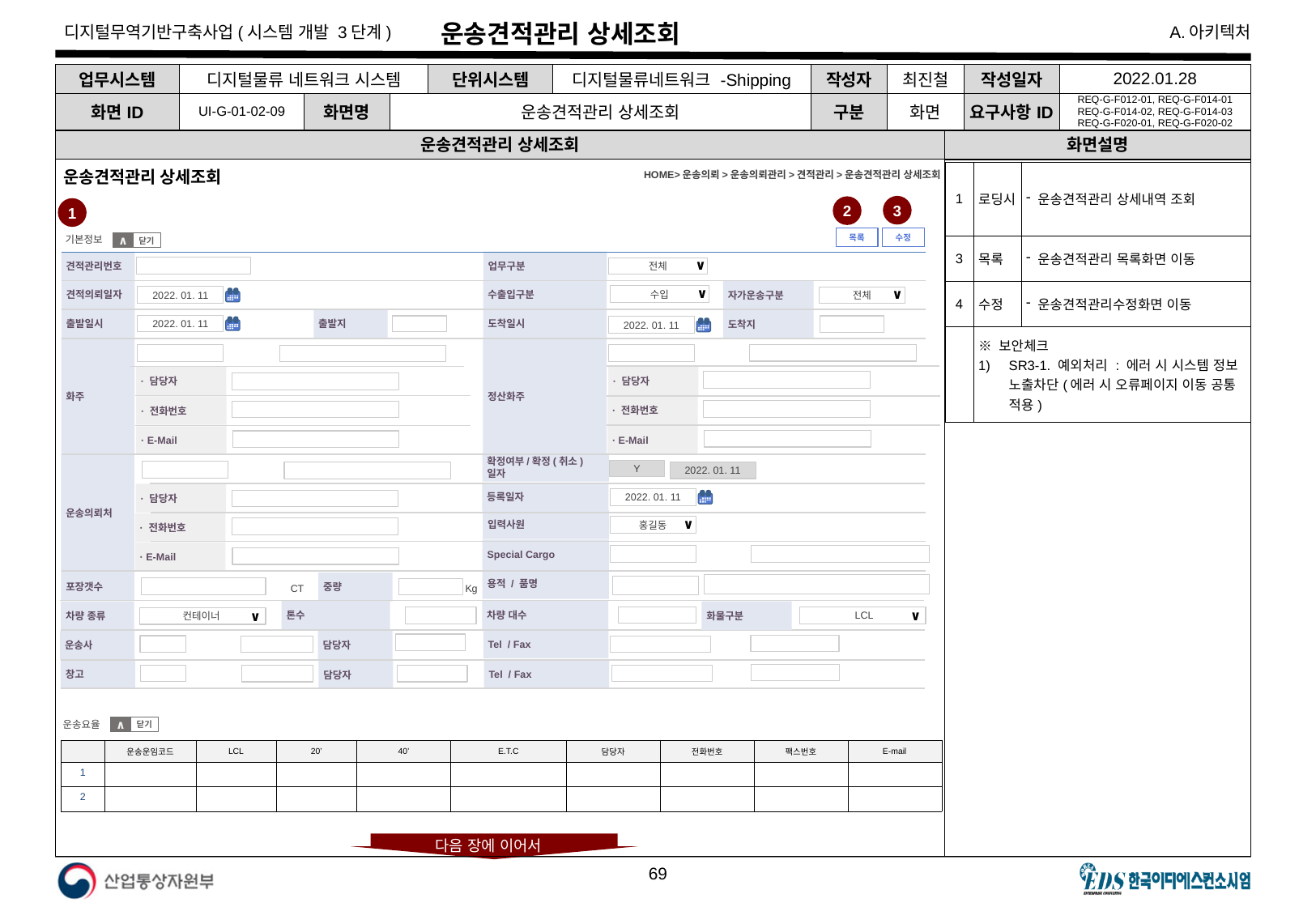

# 운송견적관리 상세조회
| 업무시스템 | 디지털물류 네트워크 시스템 |  |  | 단위시스템 | 디지털물류네트워크 -Shipping | 작성자 | 최진철 | 작성일자 | 2022.01.28 |
| --- | --- | --- | --- | --- | --- | --- | --- | --- | --- |
| 화면ID | UI-G-01-02-09 | 화면명 | 운송견적관리 상세조회 |  |  | 구분 | 화면 | 요구사항ID | REQ-G-F012-01, REQ-G-F014-01 REQ-G-F014-02, REQ-G-F014-03 REQ-G-F020-01, REQ-G-F020-02 |
운송견적관리 상세조회
화면설명

HOME>운송의뢰>운송의뢰관리>견적관리>운송견적관리 상세조회
운송견적관리 상세조회

| 1 | 로딩시 | 운송견적관리 상세내역 조회 |
| --- | --- | --- |
| 3 | 목록 | 운송견적관리 목록화면 이동 |
| 4 | 수정 | 운송견적관리수정화면 이동 |
|  | ※ 보안체크 SR3-1. 예외처리 : 에러 시 시스템 정보 노출차단(에러 시 오류페이지 이동 공통 적용) |  |
3
2
1
수정
목록
기본정보
닫기
∧
업무구분
견적관리번호

전체
∨
수출입구분
견적의뢰일자
자가운송구분
수입
∨
2022. 01. 11

전체
∨
출발일시
도착일시
출발지
도착지
2022. 01. 11

2022. 01. 11

화주
정산화주

· 담당자
· 담당자

· 전화번호
· 전화번호

· E-Mail
· E-Mail

확정여부/확정(취소)일자
운송의뢰처
Y

2022. 01. 11

등록일자
· 담당자
2022. 01. 11

입력사원
· 전화번호
홍길동
∨

Special Cargo
· E-Mail

용적 / 품명
포장갯수
중량

Kg
CT
톤수
차량 대수
차량 종류
화물구분

 LCL
∨
컨테이너
∨
Tel  / Fax
운송사
담당자

창고
Tel  / Fax
담당자

운송요율
닫기
∧
|  | 운송운임코드 | LCL | 20’ | 40’ | E.T.C | 담당자 | 전화번호 | 팩스번호 | E-mail |
| --- | --- | --- | --- | --- | --- | --- | --- | --- | --- |
| 1 |  |  |  |  |  |  |  |  |  |
| 2 |  |  |  |  |  |  |  |  |  |
다음 장에 이어서